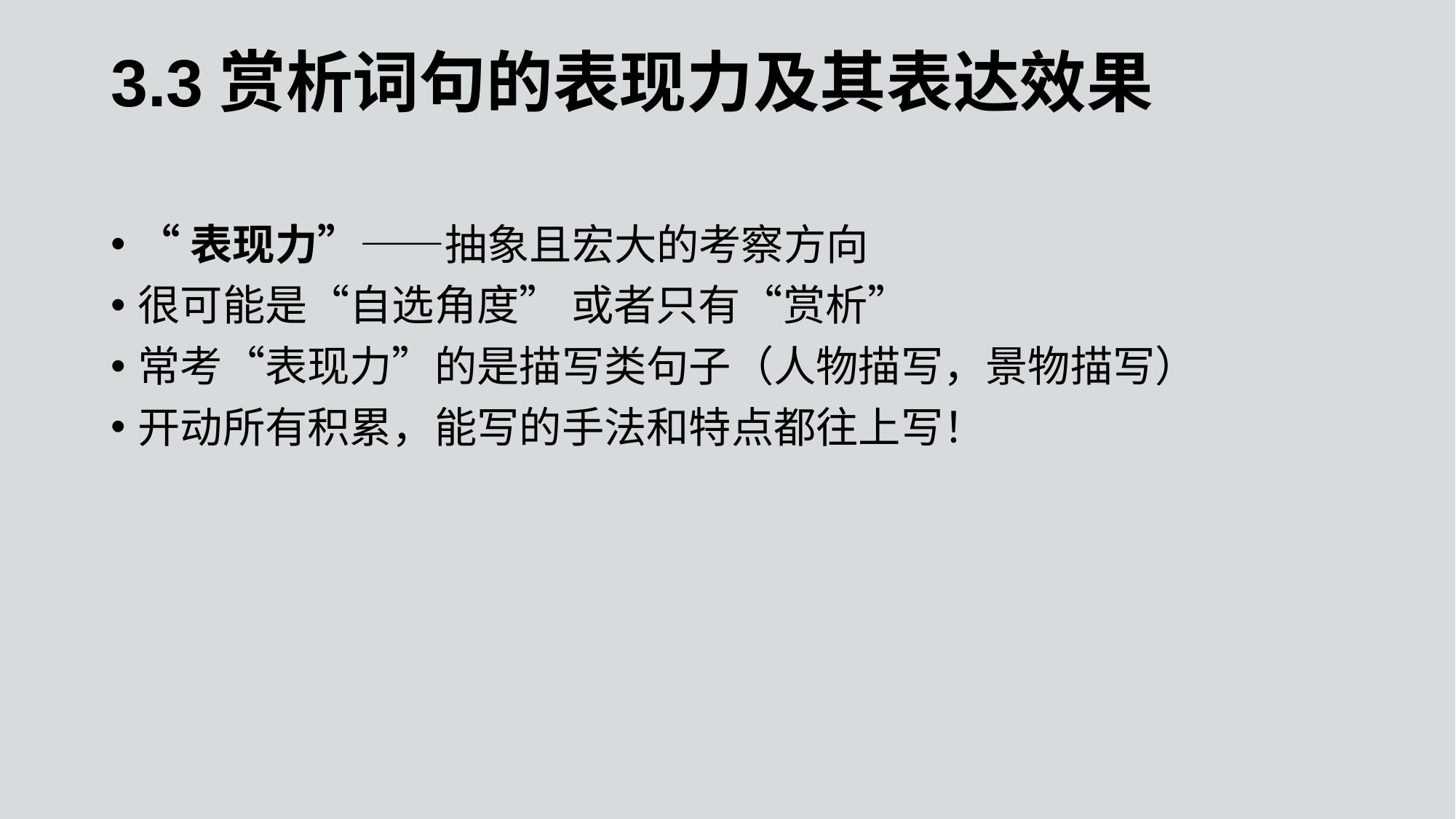

3.3赏析词句的表现力及其表达效果
“表现力”——抽象且宏大的考察方向
很可能是“自选角度” 或者只有“赏析”
常考“表现力”的是描写类句子（人物描写，景物描写）
开动所有积累，能写的手法和特点都往上写！